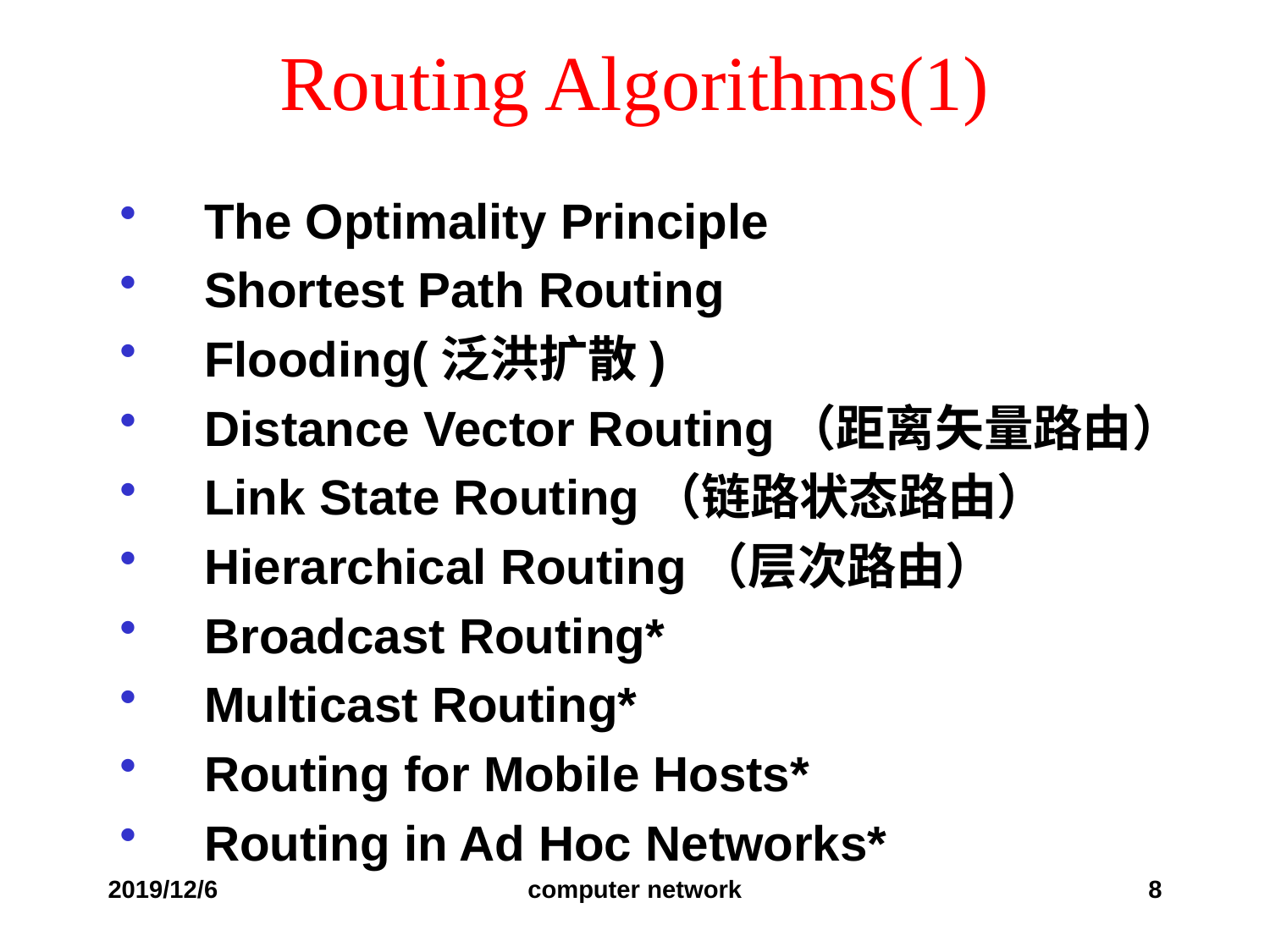

# Routing Algorithms(1)
The Optimality Principle
Shortest Path Routing
Flooding(泛洪扩散)
Distance Vector Routing（距离矢量路由）
Link State Routing（链路状态路由）
Hierarchical Routing（层次路由）
Broadcast Routing*
Multicast Routing*
Routing for Mobile Hosts*
Routing in Ad Hoc Networks*
2019/12/6
computer network
8